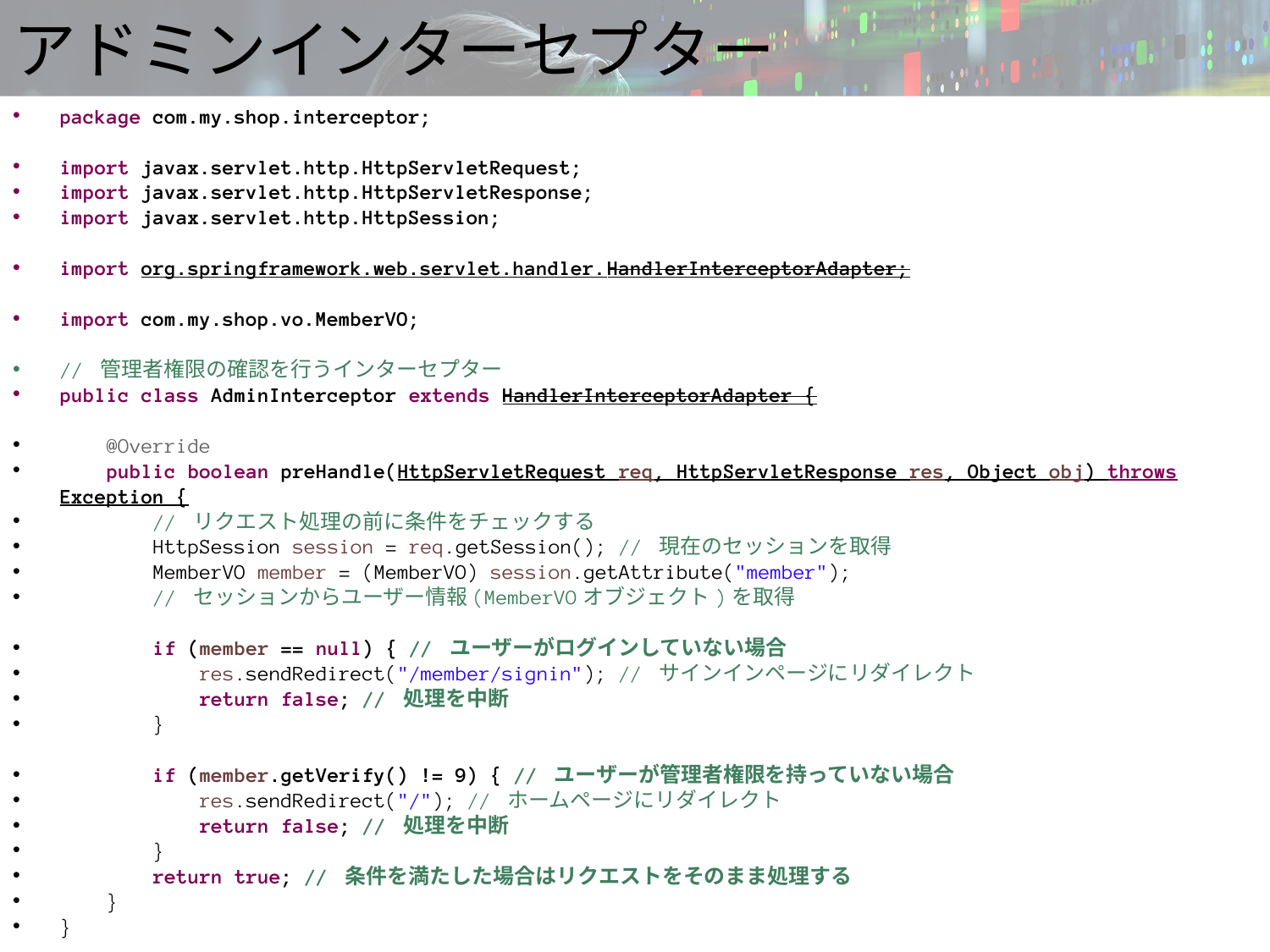

# アドミンインターセプター
package com.my.shop.interceptor;

import javax.servlet.http.HttpServletRequest;
import javax.servlet.http.HttpServletResponse;
import javax.servlet.http.HttpSession;

import org.springframework.web.servlet.handler.HandlerInterceptorAdapter;

import com.my.shop.vo.MemberVO;

// 管理者権限の確認を行うインターセプター
public class AdminInterceptor extends HandlerInterceptorAdapter {

    @Override
    public boolean preHandle(HttpServletRequest req, HttpServletResponse res, Object obj) throws Exception {
        // リクエスト処理の前に条件をチェックする
        HttpSession session = req.getSession(); // 現在のセッションを取得
        MemberVO member = (MemberVO) session.getAttribute("member");
        // セッションからユーザー情報(MemberVOオブジェクト)を取得

        if (member == null) { // ユーザーがログインしていない場合
            res.sendRedirect("/member/signin"); // サインインページにリダイレクト
            return false; // 処理を中断
        }

        if (member.getVerify() != 9) { // ユーザーが管理者権限を持っていない場合
            res.sendRedirect("/"); // ホームページにリダイレクト
            return false; // 処理を中断
        }
        return true; // 条件を満たした場合はリクエストをそのまま処理する
    }
}